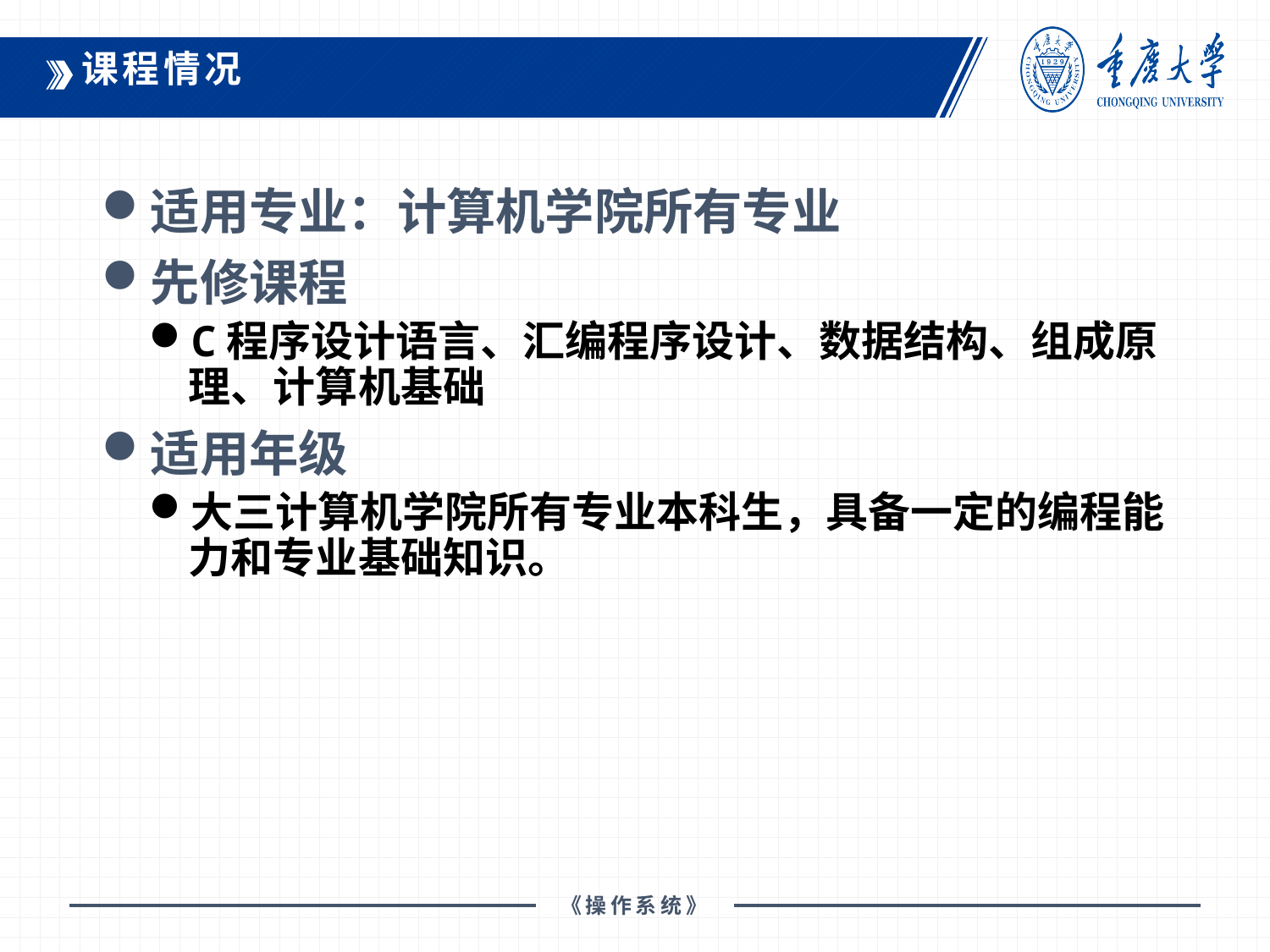

课程情况
适用专业：计算机学院所有专业
先修课程
C程序设计语言、汇编程序设计、数据结构、组成原理、计算机基础
适用年级
大三计算机学院所有专业本科生，具备一定的编程能力和专业基础知识。